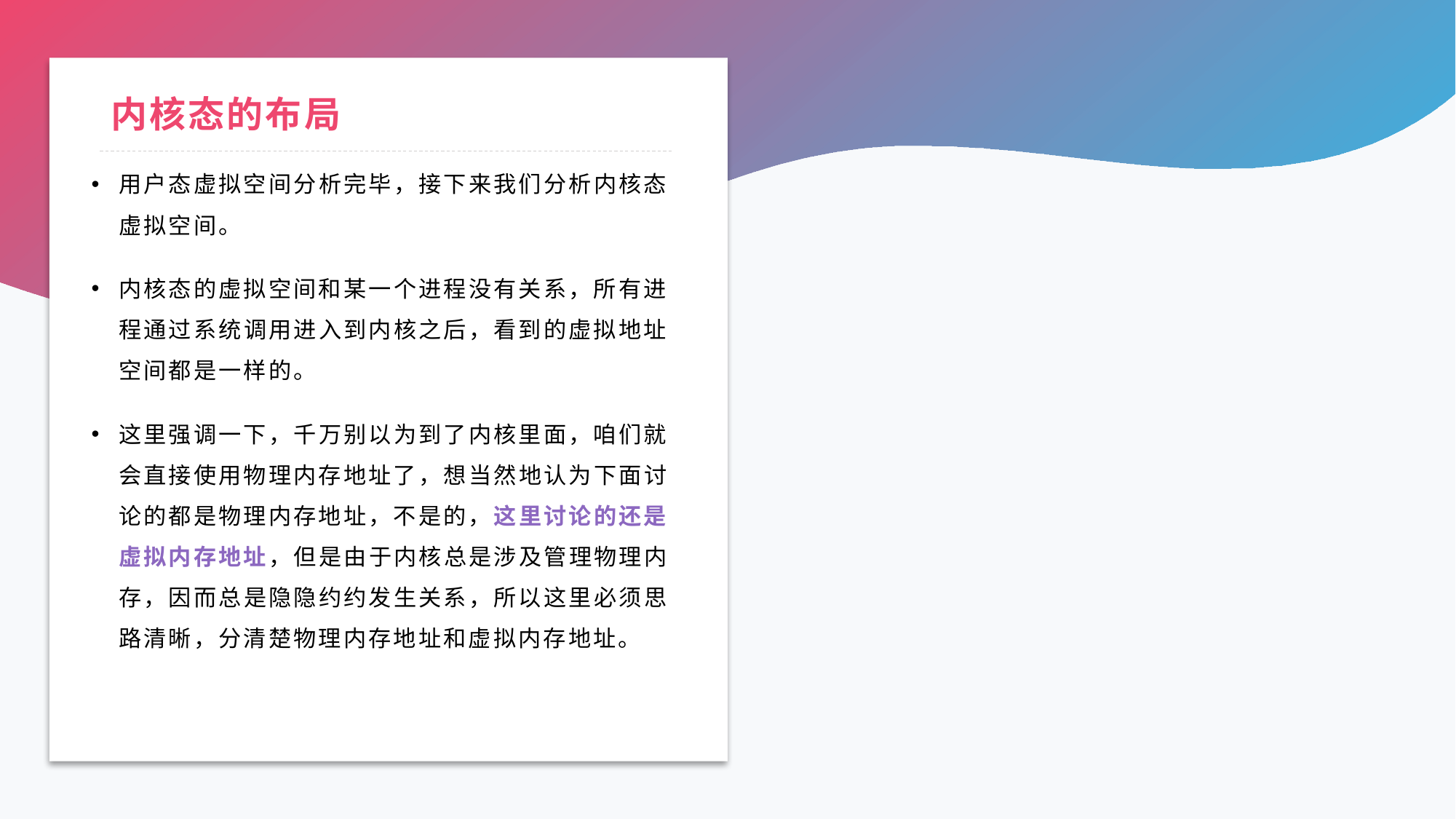

# 内核态的布局
用户态虚拟空间分析完毕，接下来我们分析内核态虚拟空间。
内核态的虚拟空间和某一个进程没有关系，所有进程通过系统调用进入到内核之后，看到的虚拟地址空间都是一样的。
这里强调一下，千万别以为到了内核里面，咱们就会直接使用物理内存地址了，想当然地认为下面讨论的都是物理内存地址，不是的，这里讨论的还是虚拟内存地址，但是由于内核总是涉及管理物理内存，因而总是隐隐约约发生关系，所以这里必须思路清晰，分清楚物理内存地址和虚拟内存地址。